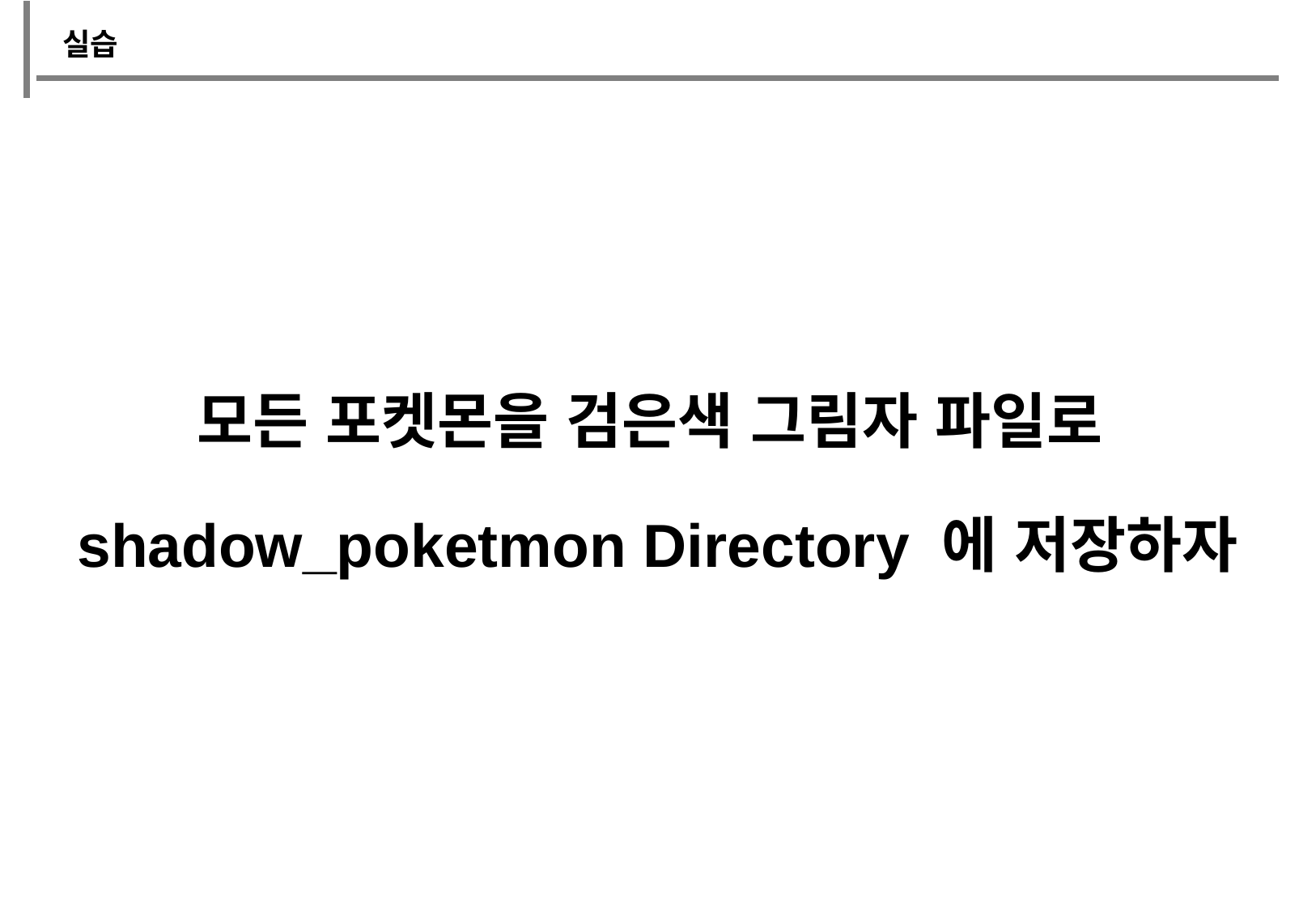

실습

모든 포켓몬을 검은색 그림자 파일로shadow_poketmon Directory 에 저장하자